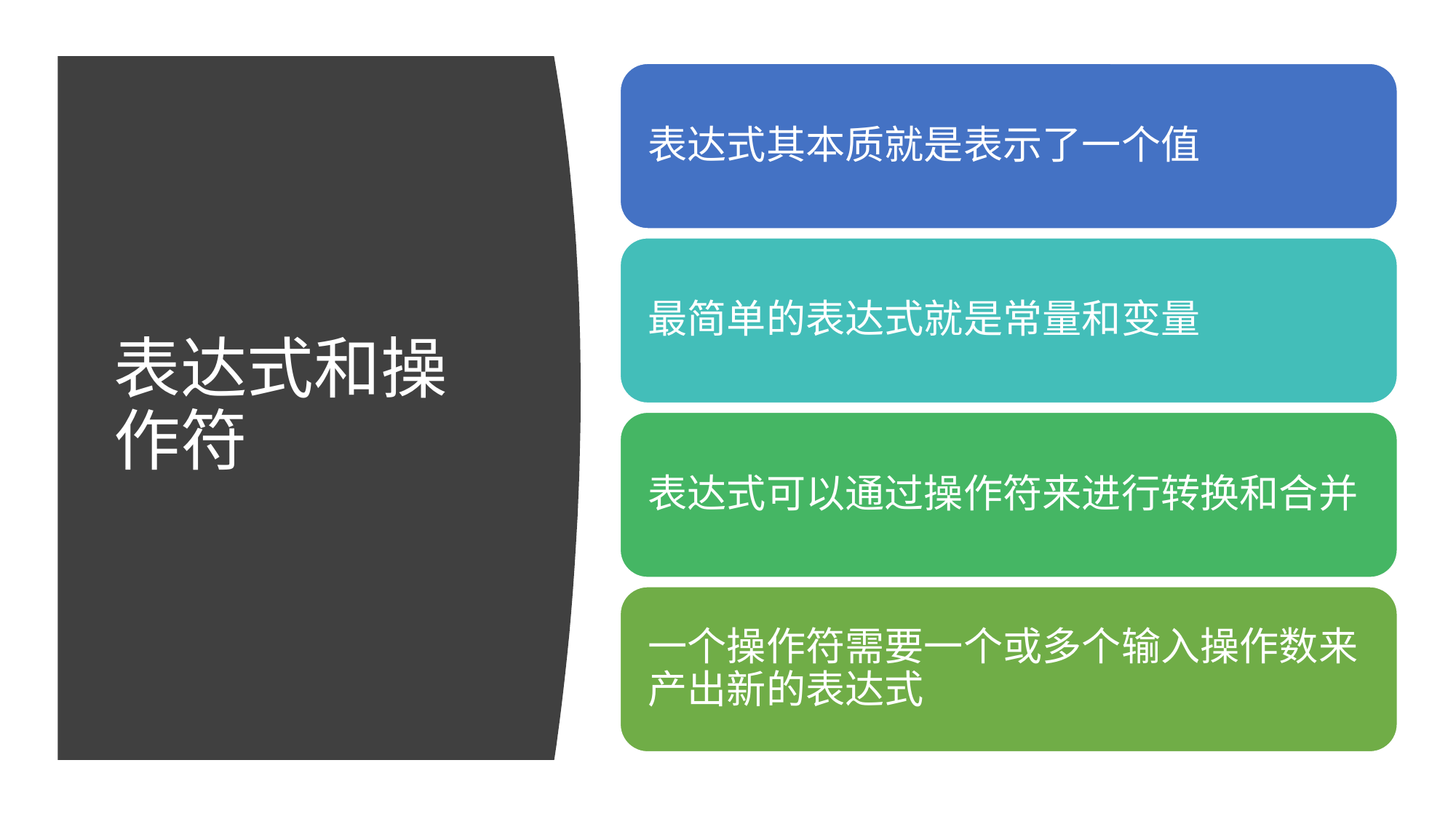

表达式其本质就是表示了一个值
最简单的表达式就是常量和变量
表达式可以通过操作符来进行转换和合并
一个操作符需要一个或多个输入操作数来产出新的表达式

# 表达式和操作符